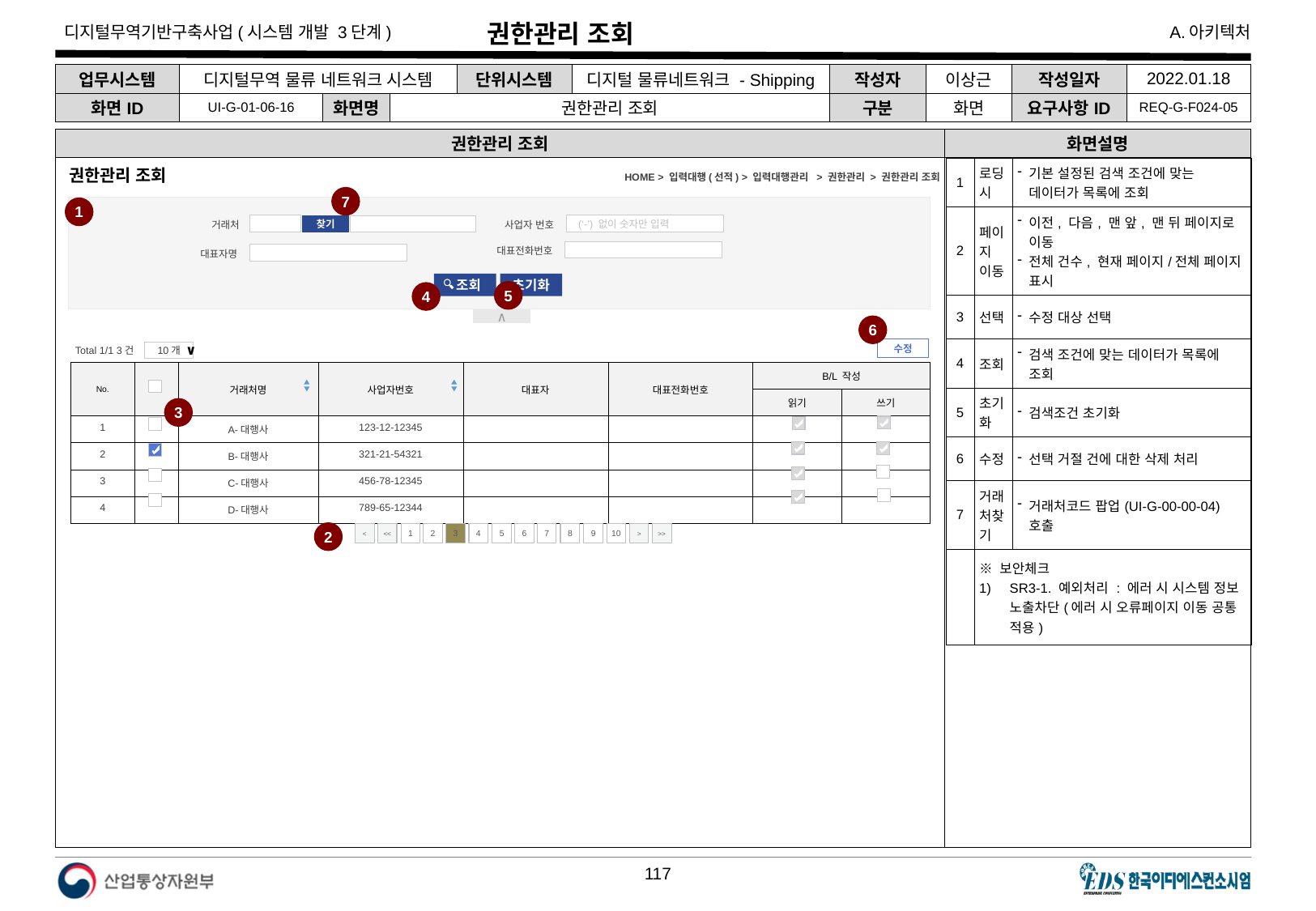

# 권한관리 조회
| 업무시스템 | 디지털무역 물류 네트워크 시스템 |  |  | 단위시스템 | 디지털 물류네트워크 - Shipping | 작성자 | 이상근 | 작성일자 | 2022.01.18 |
| --- | --- | --- | --- | --- | --- | --- | --- | --- | --- |
| 화면ID | UI-G-01-06-16 | 화면명 | 권한관리 조회 |  |  | 구분 | 화면 | 요구사항ID | REQ-G-F024-05 |
권한관리 조회

화면설명

| 1 | 로딩 시 | 기본 설정된 검색 조건에 맞는 데이터가 목록에 조회 |
| --- | --- | --- |
| 2 | 페이지 이동 | 이전, 다음, 맨 앞, 맨 뒤 페이지로 이동 전체 건수, 현재 페이지/전체 페이지 표시 |
| 3 | 선택 | 수정 대상 선택 |
| 4 | 조회 | 검색 조건에 맞는 데이터가 목록에 조회 |
| 5 | 초기화 | 검색조건 초기화 |
| 6 | 수정 | 선택 거절 건에 대한 삭제 처리 |
| 7 | 거래처찾기 | 거래처코드 팝업(UI-G-00-00-04) 호출 |
|  | ※ 보안체크 SR3-1. 예외처리 : 에러 시 시스템 정보 노출차단(에러 시 오류페이지 이동 공통 적용) |  |
HOME > 입력대행(선적) > 입력대행관리  > 권한관리 > 권한관리 조회
권한관리 조회
7

1
거래처
사업자 번호

(‘-’) 없이 숫자만 입력

찾기
대표전화번호

대표자명

 조회

초기화
5
4
∧
6
수정
Total 1/1 3건
10개
∨
| No. |  | 거래처명 | 사업자번호 | 대표자 | 대표전화번호 | B/L 작성 |  |
| --- | --- | --- | --- | --- | --- | --- | --- |
|  |  |  |  |  |  | 읽기 | 쓰기 |
| 1 |  | A-대행사 | 123-12-12345 |  |  |  |  |
| 2 |  | B-대행사 | 321-21-54321 |  |  |  |  |
| 3 |  | C-대행사 | 456-78-12345 |  |  |  |  |
| 4 |  | D-대행사 | 789-65-12344 |  |  |  |  |

3

2
<
<<
1
2
3
4
5
6
7
8
9
10
>
>>